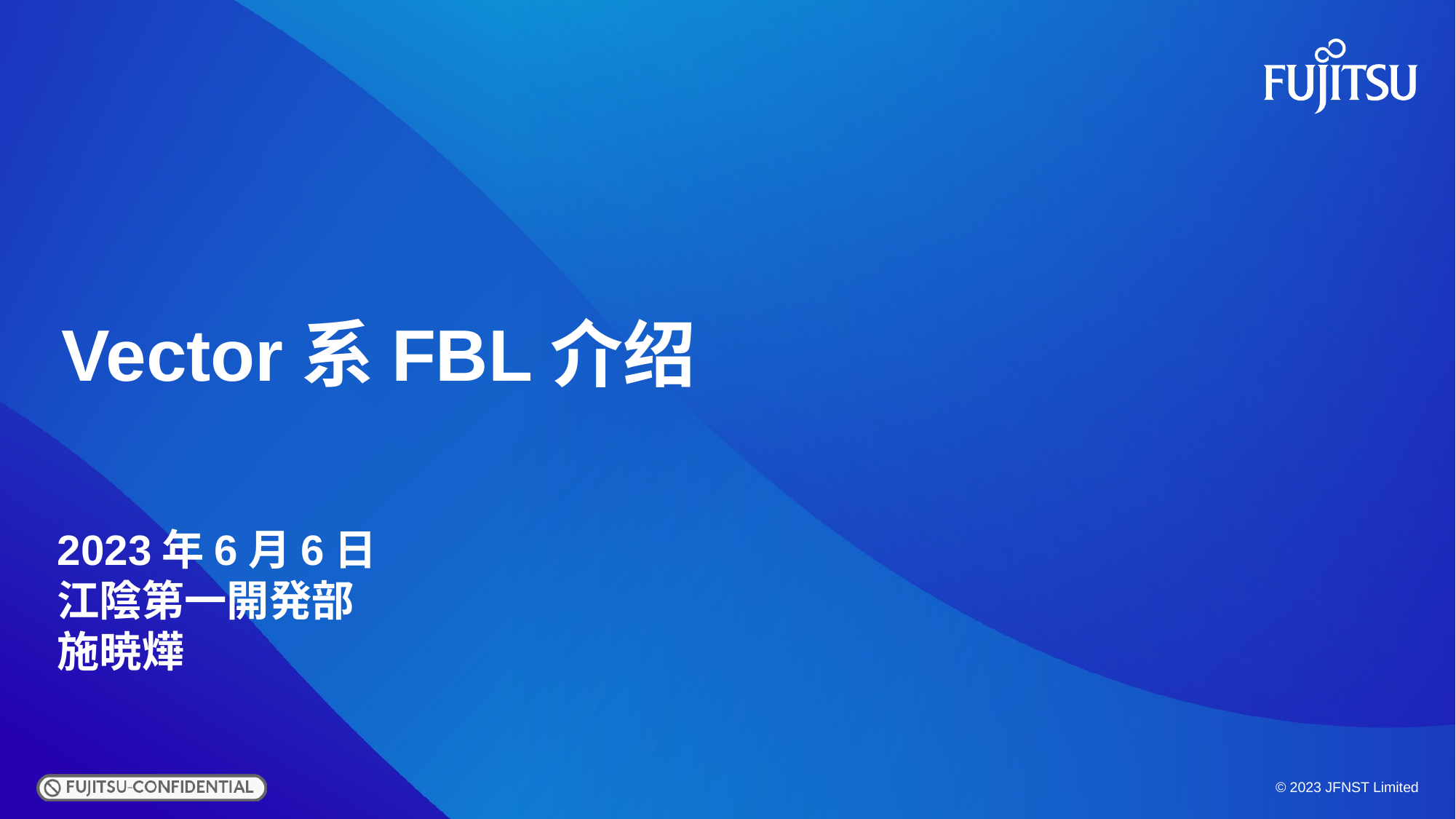

Vector系FBL介绍

2023年6月6日
江陰第一開発部
施暁燁
© 2023 JFNST Limited